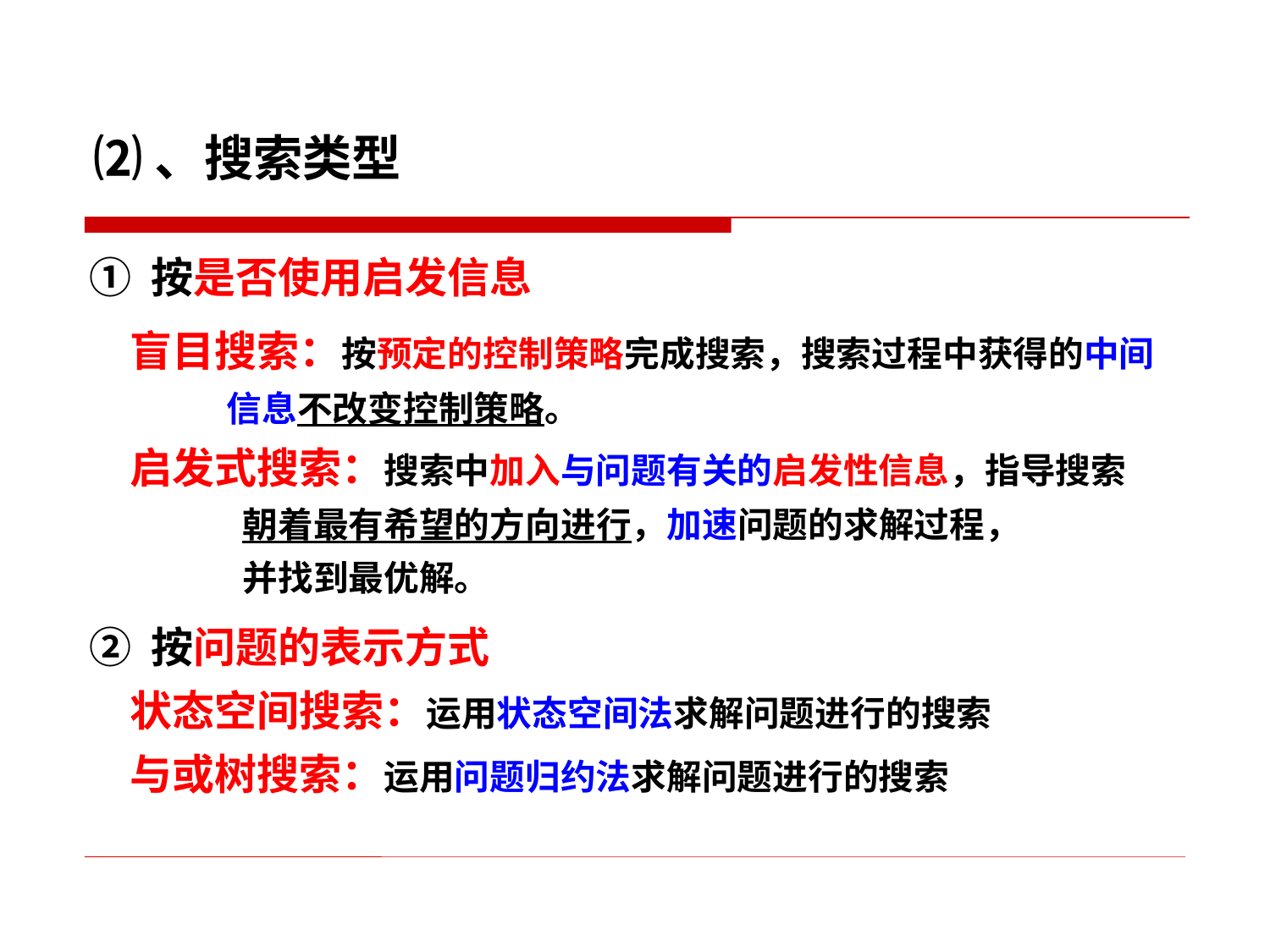

⑵、搜索类型
① 按是否使用启发信息
    盲目搜索：按预定的控制策略完成搜索，搜索过程中获得的中间
                信息不改变控制策略。
    启发式搜索：搜索中加入与问题有关的启发性信息，指导搜索
                  朝着最有希望的方向进行，加速问题的求解过程，
                  并找到最优解。
② 按问题的表示方式
    状态空间搜索：运用状态空间法求解问题进行的搜索
    与或树搜索：运用问题归约法求解问题进行的搜索